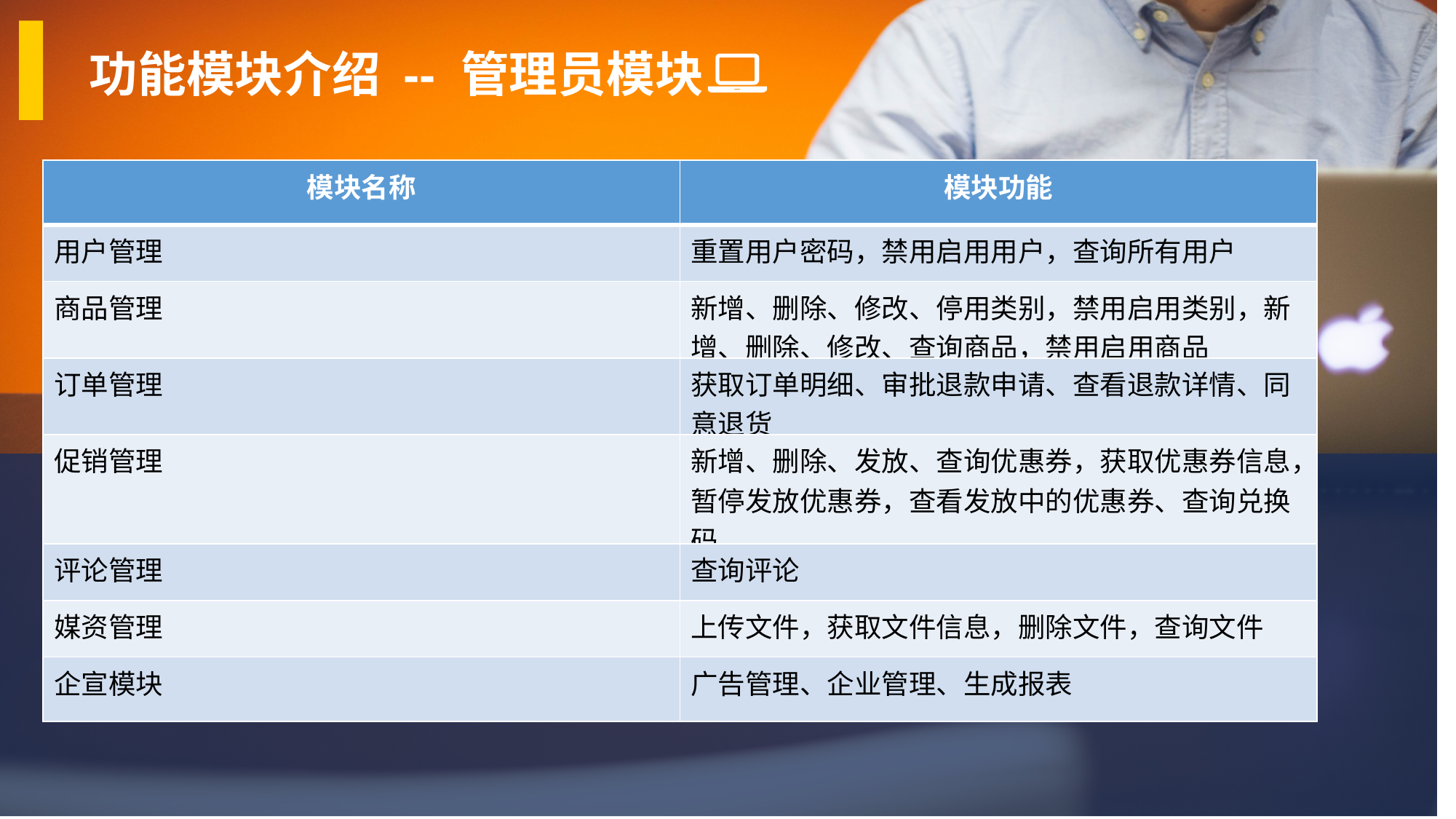

功能模块介绍 -- 管理员模块

| 模块名称 | 模块功能 |
| --- | --- |
| 用户管理 | 重置用户密码，禁用启用用户，查询所有用户 |
| 商品管理 | 新增、删除、修改、停用类别，禁用启用类别，新增、删除、修改、查询商品，禁用启用商品 |
| 订单管理 | 获取订单明细、审批退款申请、查看退款详情、同意退货 |
| 促销管理 | 新增、删除、发放、查询优惠券，获取优惠券信息，暂停发放优惠券，查看发放中的优惠券、查询兑换码 |
| 评论管理 | 查询评论 |
| 媒资管理 | 上传文件，获取文件信息，删除文件，查询文件 |
| 企宣模块 | 广告管理、企业管理、生成报表 |